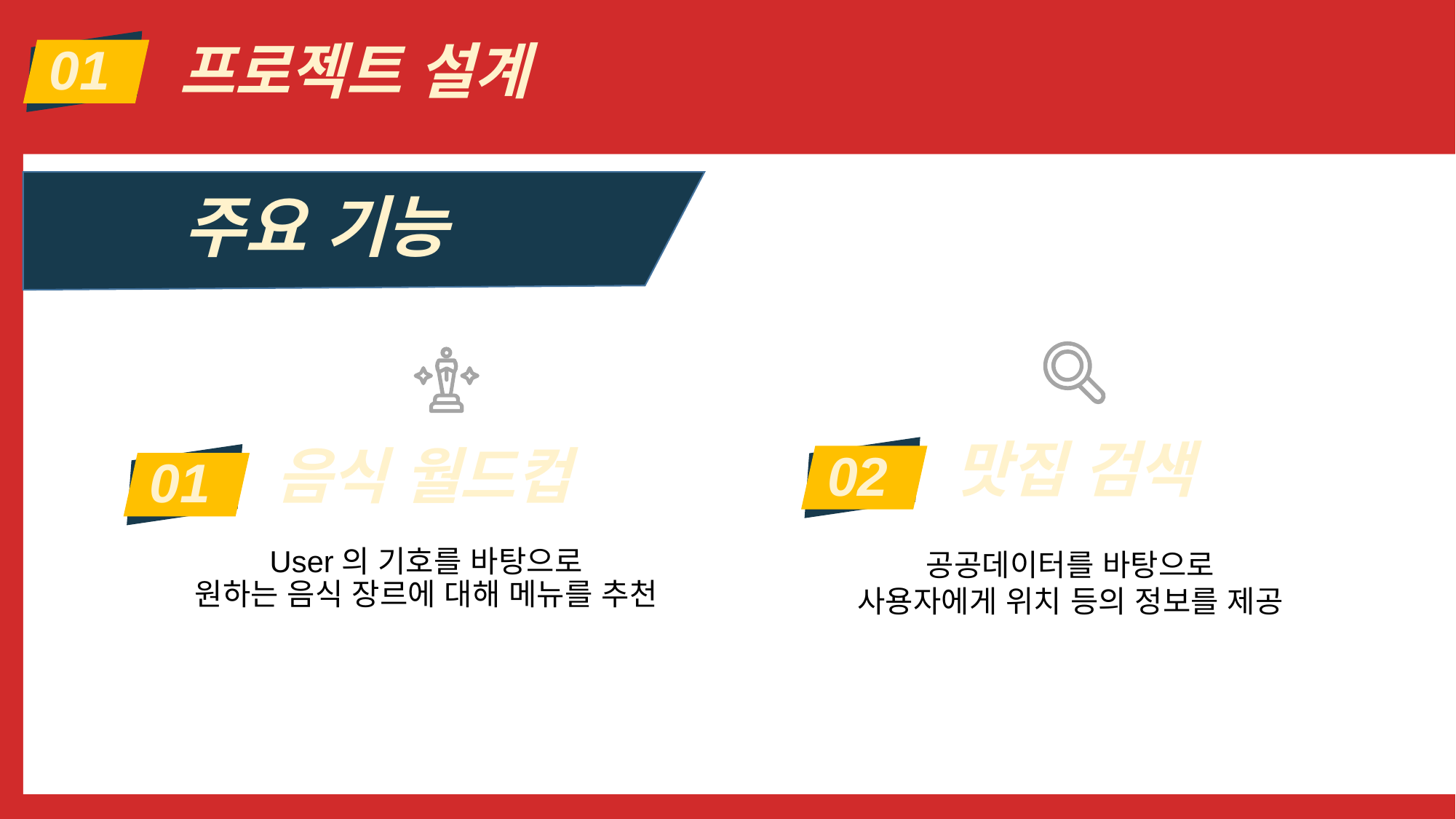

프로젝트 설계
01

주요 기능

맛집 검색
음식 월드컵
02
01

User의 기호를 바탕으로
원하는 음식 장르에 대해 메뉴를 추천
공공데이터를 바탕으로
사용자에게 위치 등의 정보를 제공